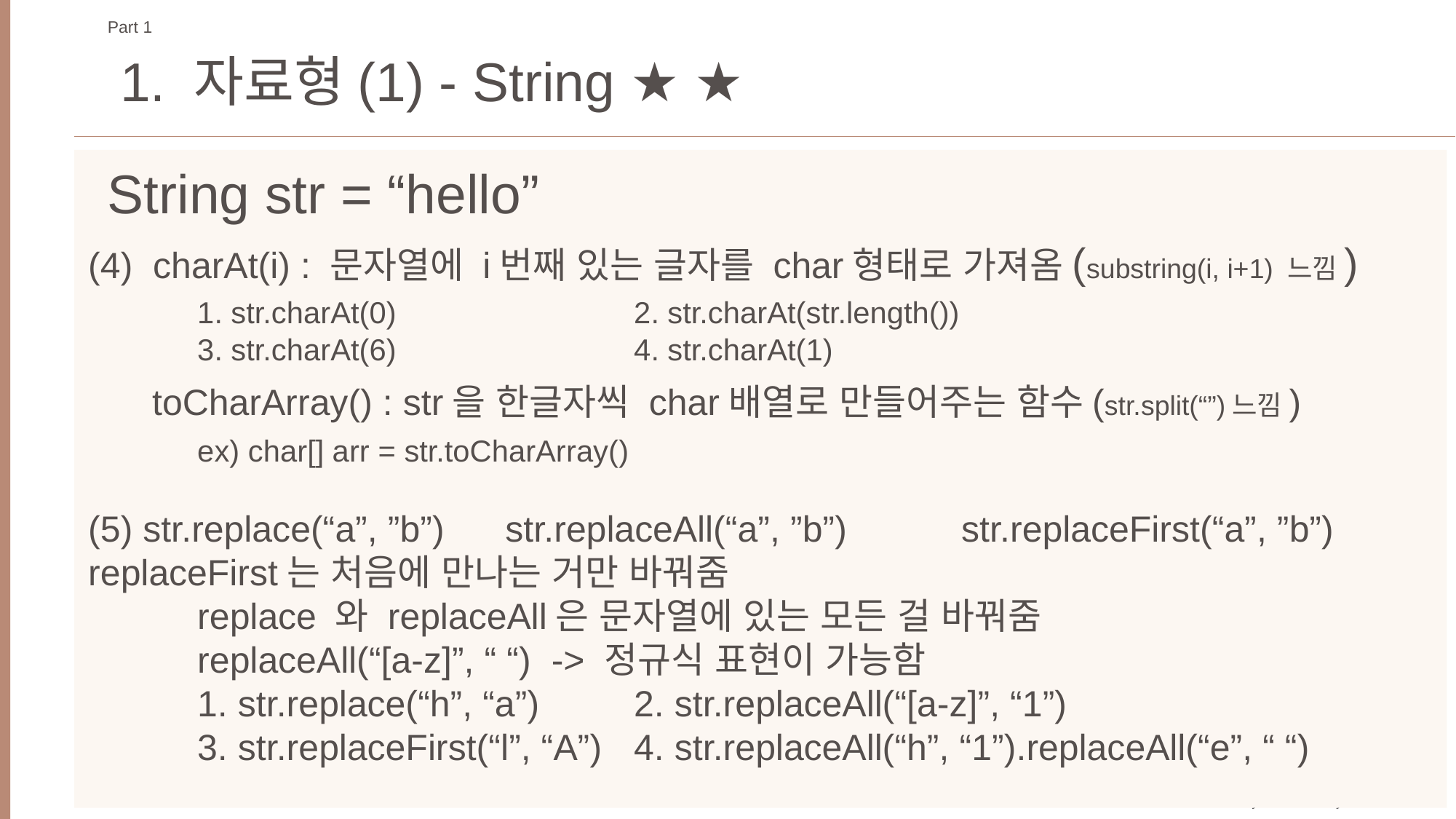

Part 1
1. 자료형(1) - String ★ ★

String str = “hello”
(4)  charAt(i) : 문자열에 i번째 있는 글자를 char형태로 가져옴(substring(i, i+1) 느낌)
	1. str.charAt(0)       		2. str.charAt(str.length())
	3. str.charAt(6)	       		4. str.charAt(1)
     toCharArray() : str을 한글자씩 char배열로 만들어주는 함수(str.split(“”)느낌)
	ex) char[] arr = str.toCharArray()

(5) str.replace(“a”, ”b”)      str.replaceAll(“a”, ”b”)  	str.replaceFirst(“a”, ”b”) 	replaceFirst는 처음에 만나는 거만 바꿔줌
	replace 와 replaceAll은 문자열에 있는 모든 걸 바꿔줌
	replaceAll(“[a-z]”, “ “)  -> 정규식 표현이 가능함
      	1. str.replace(“h”, “a”)   	2. str.replaceAll(“[a-z]”, “1”)
	3. str.replaceFirst(“l”, “A”)	4. str.replaceAll(“h”, “1”).replaceAll(“e”, “ “)